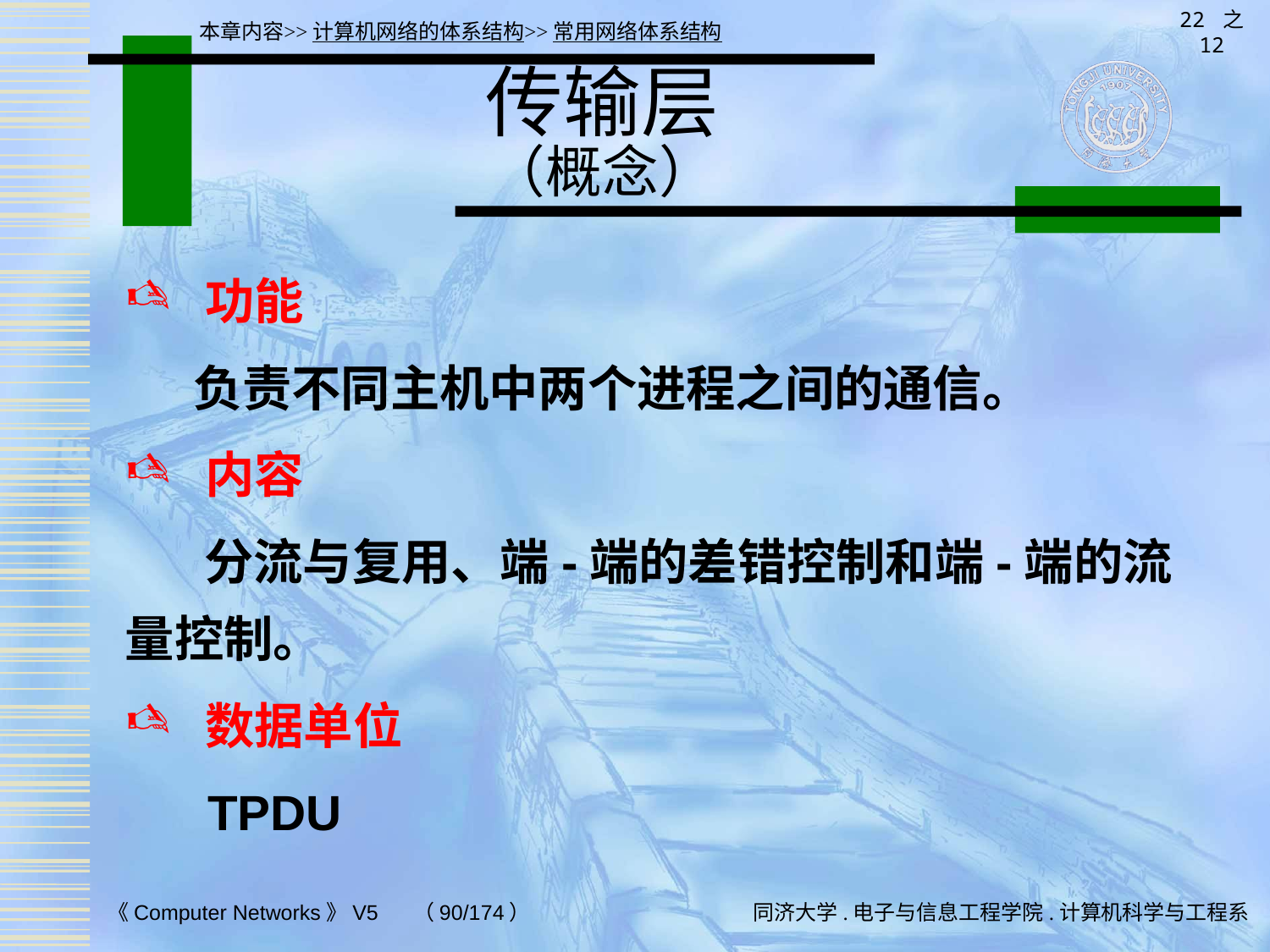

22 之 12
本章内容>>计算机网络的体系结构>>常用网络体系结构
# 传输层 （概念）
  功能
     负责不同主机中两个进程之间的通信。
  内容
      分流与复用、端-端的差错控制和端-端的流量控制。
  数据单位
      TPDU